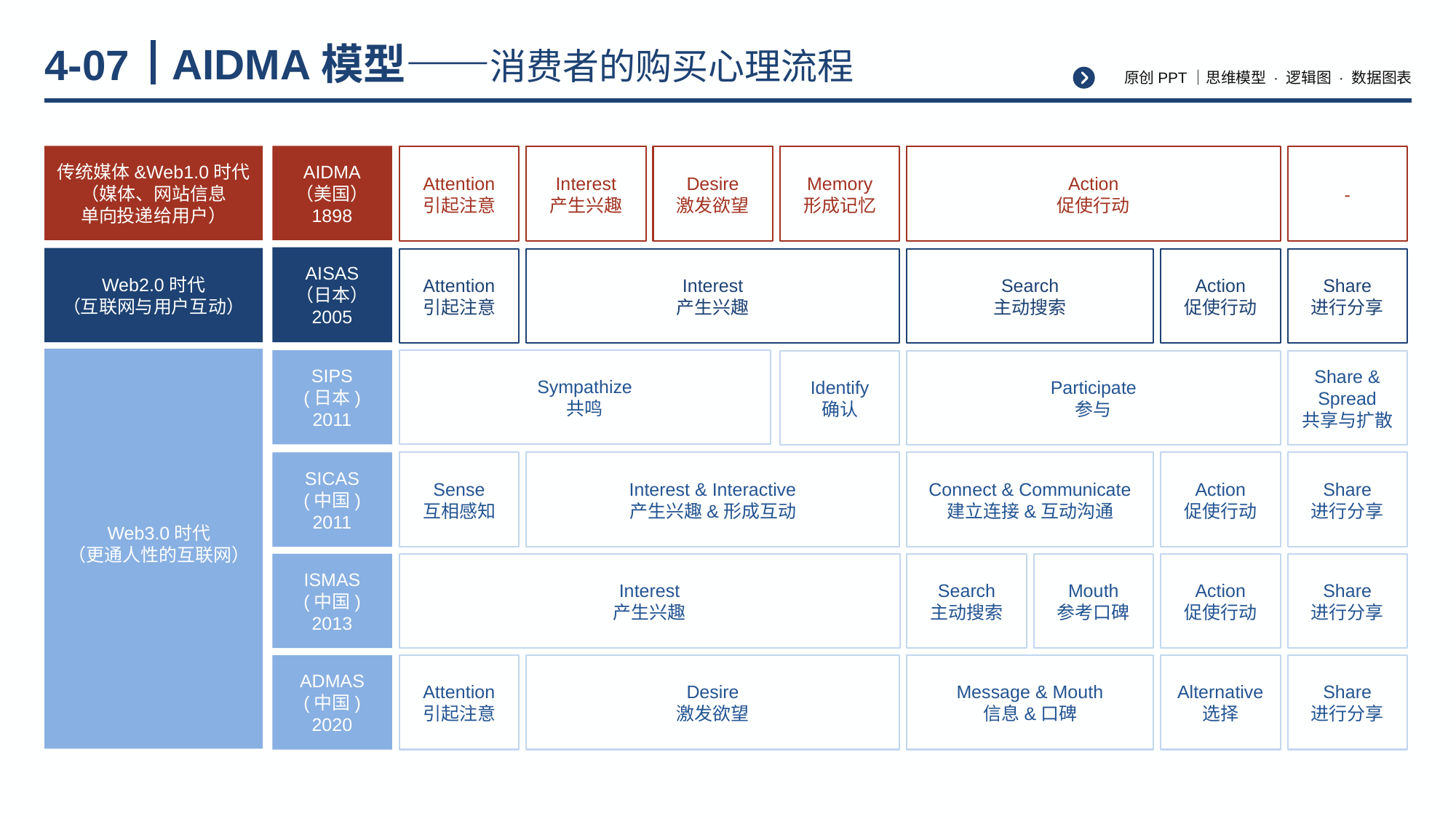

# AIDMA模型——消费者的购买心理流程
4-07
传统媒体&Web1.0时代
（媒体、网站信息
单向投递给用户）
AIDMA
（美国）
1898
Attention
引起注意
Interest
产生兴趣
Desire
激发欲望
Memory
形成记忆
Action
促使行动
-

AISAS
（日本）
2005
Web2.0时代
（互联网与用户互动）
Attention
引起注意
Interest
产生兴趣
Search
主动搜索
Action
促使行动
Share
进行分享

Web3.0时代
（更通人性的互联网）
SIPS
(日本)
2011
Sympathize
共鸣
Identify
确认
Participate
参与
Share & Spread
共享与扩散
SICAS
(中国)
2011
Sense
互相感知
Interest & Interactive
产生兴趣&形成互动
Connect & Communicate
建立连接&互动沟通
Action
促使行动
Share
进行分享

ISMAS
(中国)
2013
Interest
产生兴趣
Search
主动搜索
Mouth
参考口碑
Action
促使行动
Share
进行分享

ADMAS
(中国)
2020
Attention
引起注意
Desire
激发欲望
Message & Mouth
信息&口碑
Alternative
选择
Share
进行分享